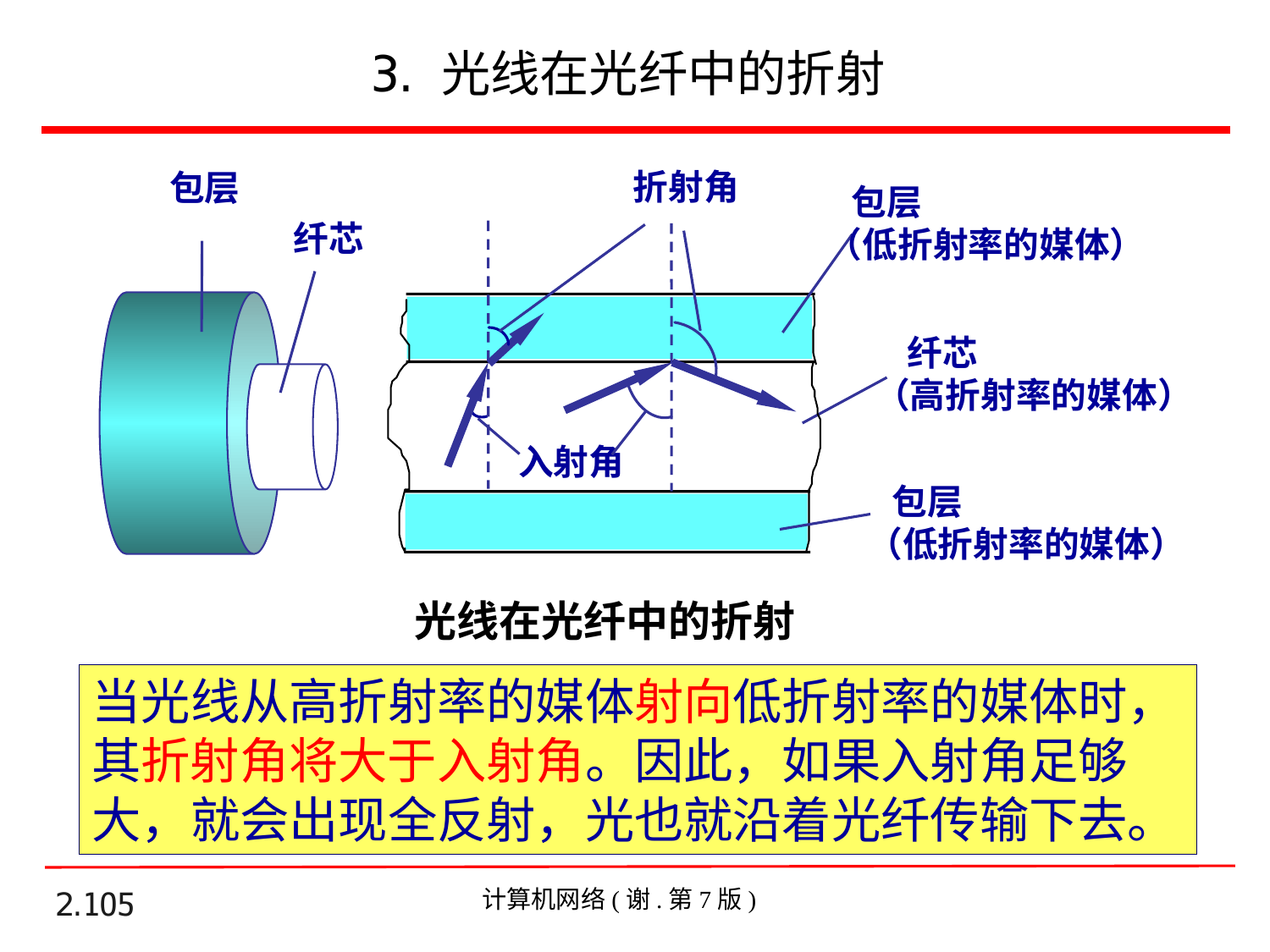

# 3. 光线在光纤中的折射
折射角
包层
  包层
（低折射率的媒体）
纤芯

   纤芯
（高折射率的媒体）

入射角
  包层
（低折射率的媒体）

光线在光纤中的折射
当光线从高折射率的媒体射向低折射率的媒体时，其折射角将大于入射角。因此，如果入射角足够大，就会出现全反射，光也就沿着光纤传输下去。